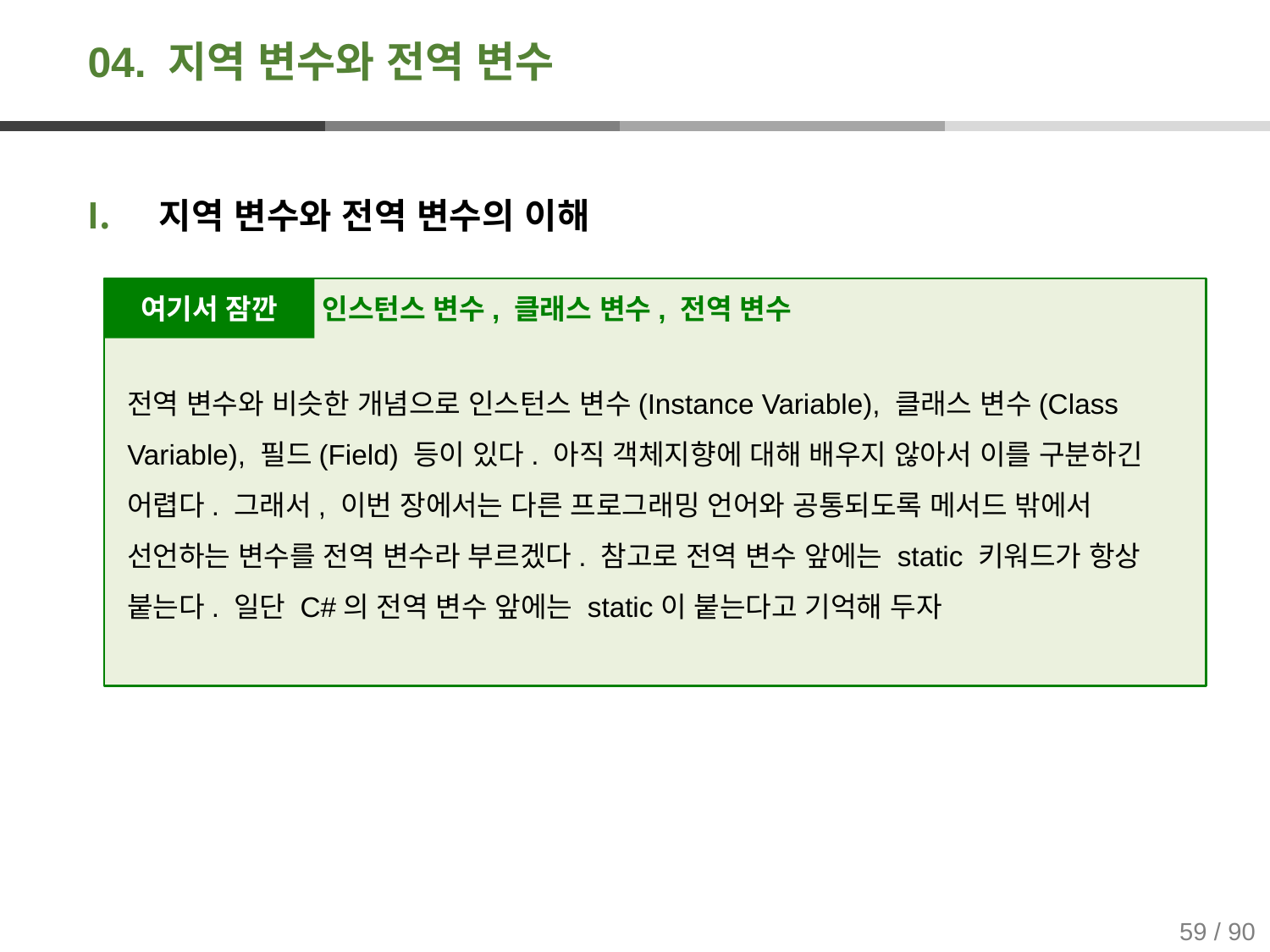

# 04. 지역 변수와 전역 변수
지역 변수와 전역 변수의 이해

전역 변수와 비슷한 개념으로 인스턴스 변수(Instance Variable), 클래스 변수(Class Variable), 필드(Field) 등이 있다. 아직 객체지향에 대해 배우지 않아서 이를 구분하긴 어렵다. 그래서, 이번 장에서는 다른 프로그래밍 언어와 공통되도록 메서드 밖에서 선언하는 변수를 전역 변수라 부르겠다. 참고로 전역 변수 앞에는 static 키워드가 항상 붙는다. 일단 C#의 전역 변수 앞에는 static이 붙는다고 기억해 두자

여기서 잠깐
인스턴스 변수, 클래스 변수, 전역 변수